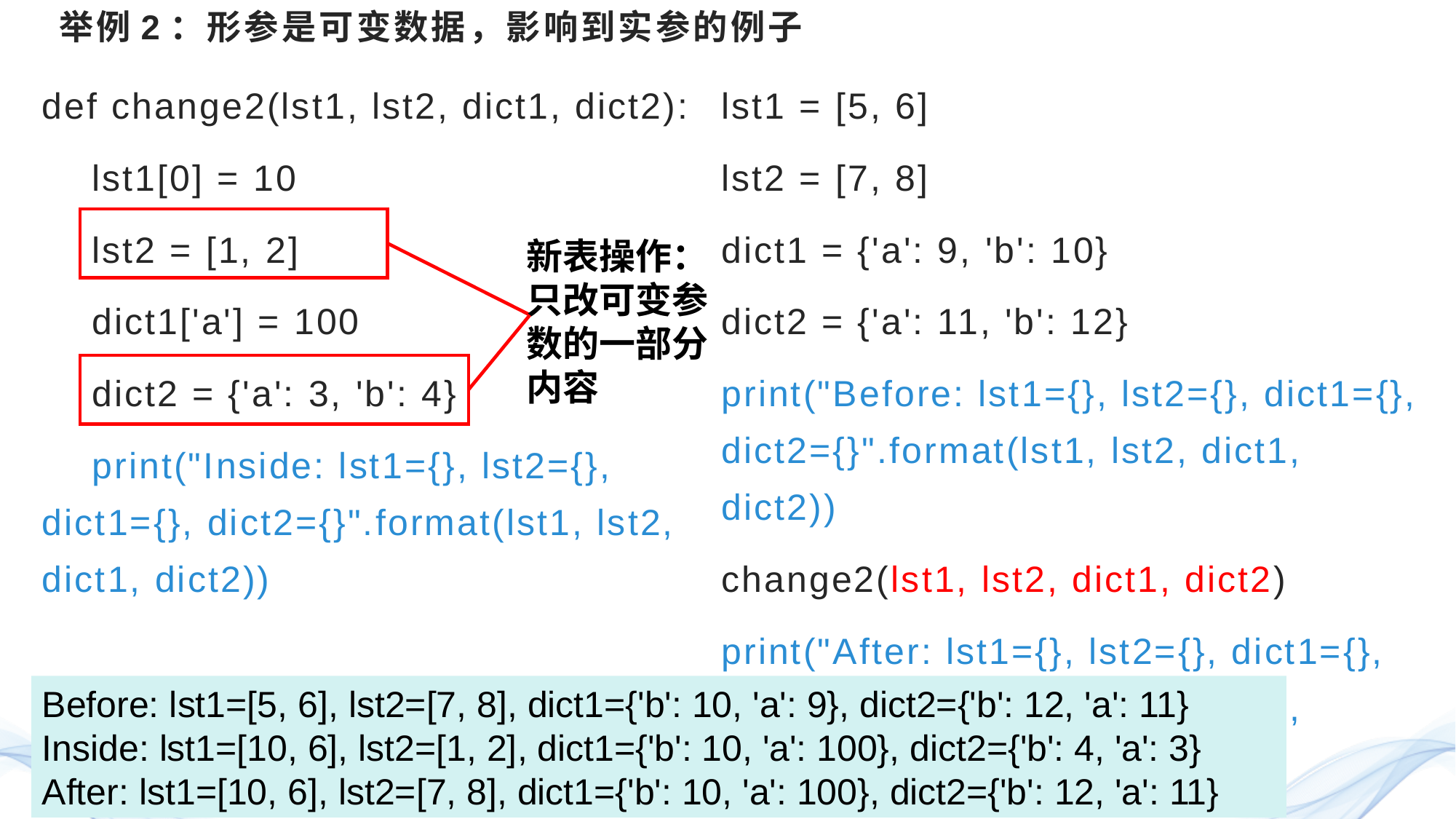

# 举例2：形参是可变数据，影响到实参的例子
def change2(lst1, lst2, dict1, dict2):
    lst1[0] = 10
    lst2 = [1, 2]
    dict1['a'] = 100
    dict2 = {'a': 3, 'b': 4}
    print("Inside: lst1={}, lst2={}, dict1={}, dict2={}".format(lst1, lst2, dict1, dict2))
lst1 = [5, 6]
lst2 = [7, 8]
dict1 = {'a': 9, 'b': 10}
dict2 = {'a': 11, 'b': 12}
print("Before: lst1={}, lst2={}, dict1={}, dict2={}".format(lst1, lst2, dict1, dict2))
change2(lst1, lst2, dict1, dict2)
print("After: lst1={}, lst2={}, dict1={}, dict2={}".format(lst1, lst2, dict1, dict2))

新表操作：
只改可变参数的一部分内容

Before: lst1=[5, 6], lst2=[7, 8], dict1={'b': 10, 'a': 9}, dict2={'b': 12, 'a': 11}
Inside: lst1=[10, 6], lst2=[1, 2], dict1={'b': 10, 'a': 100}, dict2={'b': 4, 'a': 3}
After: lst1=[10, 6], lst2=[7, 8], dict1={'b': 10, 'a': 100}, dict2={'b': 12, 'a': 11}